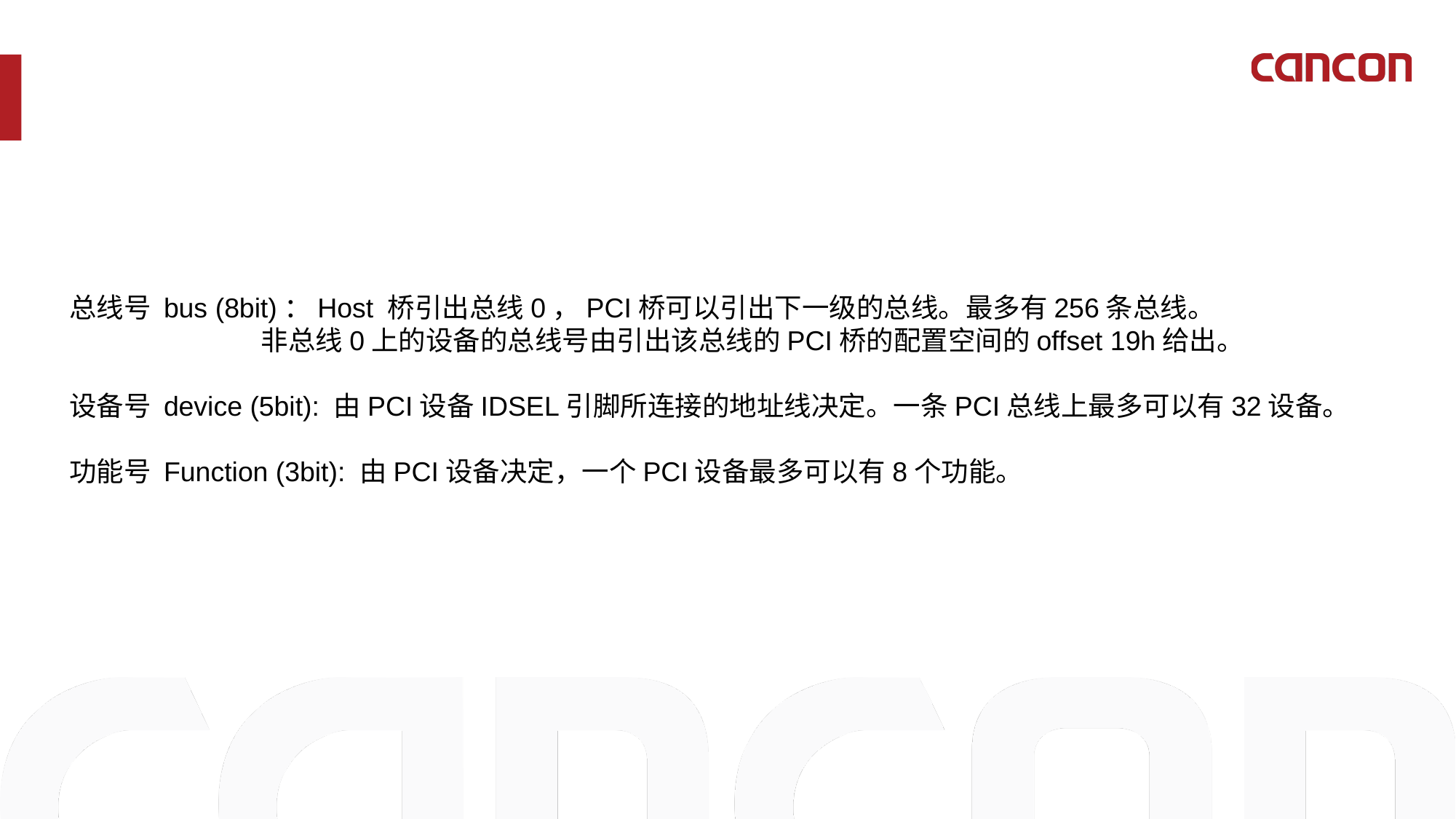

总线号 bus (8bit)：Host 桥引出总线0，PCI桥可以引出下一级的总线。最多有256条总线。
                              非总线0上的设备的总线号由引出该总线的PCI桥的配置空间的offset 19h给出。

设备号 device (5bit): 由PCI设备IDSEL引脚所连接的地址线决定。一条PCI总线上最多可以有32设备。

功能号 Function (3bit): 由PCI设备决定，一个PCI设备最多可以有8个功能。